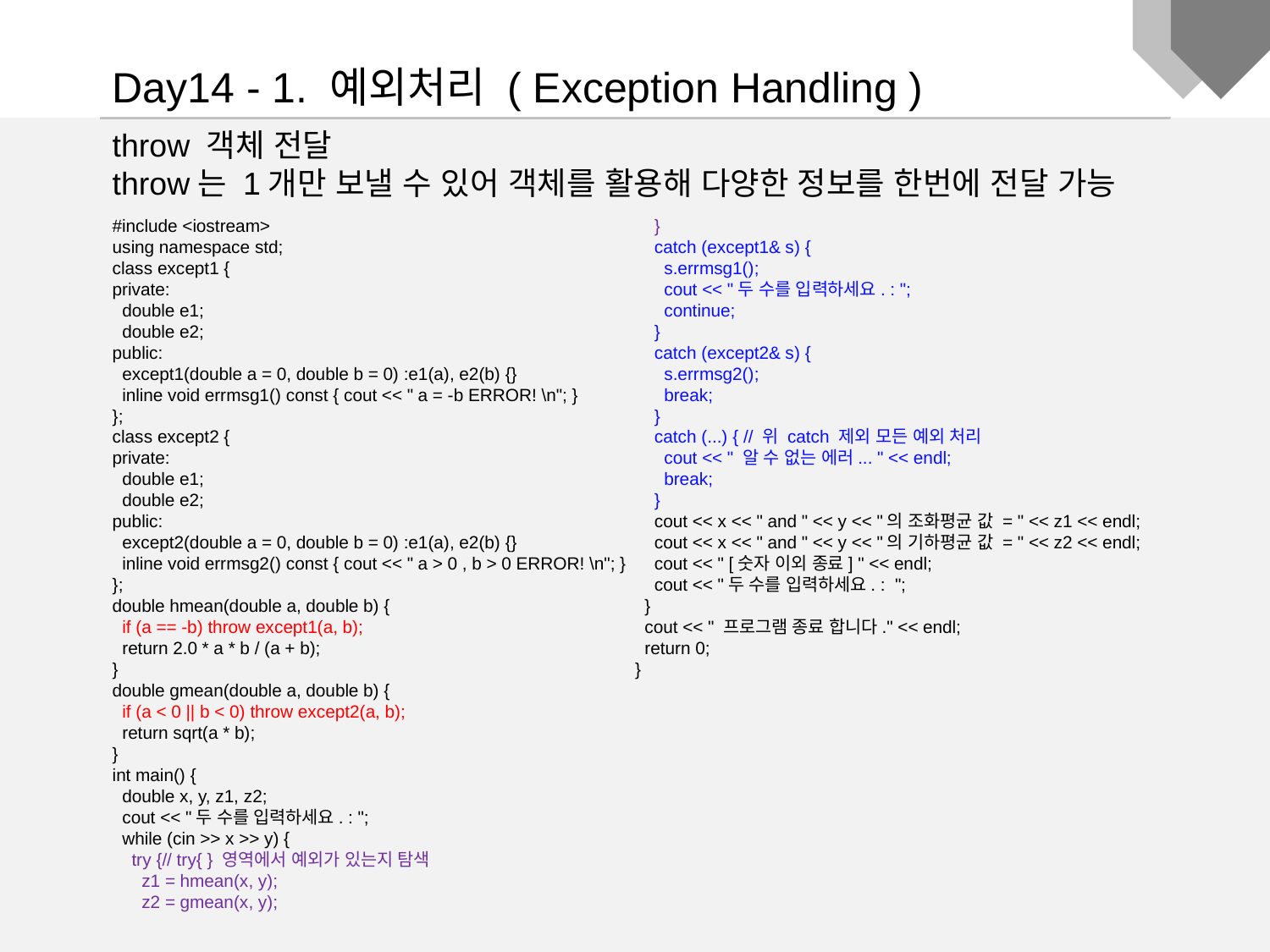

Day14 - 1. 예외처리 ( Exception Handling )
throw 객체 전달
throw는 1개만 보낼 수 있어 객체를 활용해 다양한 정보를 한번에 전달 가능
#include <iostream>
using namespace std;
class except1 {
private:
  double e1;
  double e2;
public:
  except1(double a = 0, double b = 0) :e1(a), e2(b) {}
  inline void errmsg1() const { cout << " a = -b ERROR! \n"; }
};
class except2 {
private:
  double e1;
  double e2;
public:
  except2(double a = 0, double b = 0) :e1(a), e2(b) {}
  inline void errmsg2() const { cout << " a > 0 , b > 0 ERROR! \n"; }
};
double hmean(double a, double b) {
  if (a == -b) throw except1(a, b);
  return 2.0 * a * b / (a + b);
}
double gmean(double a, double b) {
  if (a < 0 || b < 0) throw except2(a, b);
  return sqrt(a * b);
}
int main() {
  double x, y, z1, z2;
  cout << "두 수를 입력하세요. : ";
  while (cin >> x >> y) {
    try {// try{ } 영역에서 예외가 있는지 탐색
      z1 = hmean(x, y);
      z2 = gmean(x, y);
    }
    catch (except1& s) {
      s.errmsg1();
      cout << "두 수를 입력하세요. : ";
      continue;
    }
    catch (except2& s) {
      s.errmsg2();
      break;
    }
    catch (...) { // 위 catch 제외 모든 예외 처리
      cout << " 알 수 없는 에러... " << endl;
      break;
    }
    cout << x << " and " << y << "의 조화평균 값 = " << z1 << endl;
    cout << x << " and " << y << "의 기하평균 값 = " << z2 << endl;
    cout << " [숫자 이외 종료] " << endl;
    cout << "두 수를 입력하세요. :  ";
  }
  cout << " 프로그램 종료 합니다." << endl;
  return 0;
}